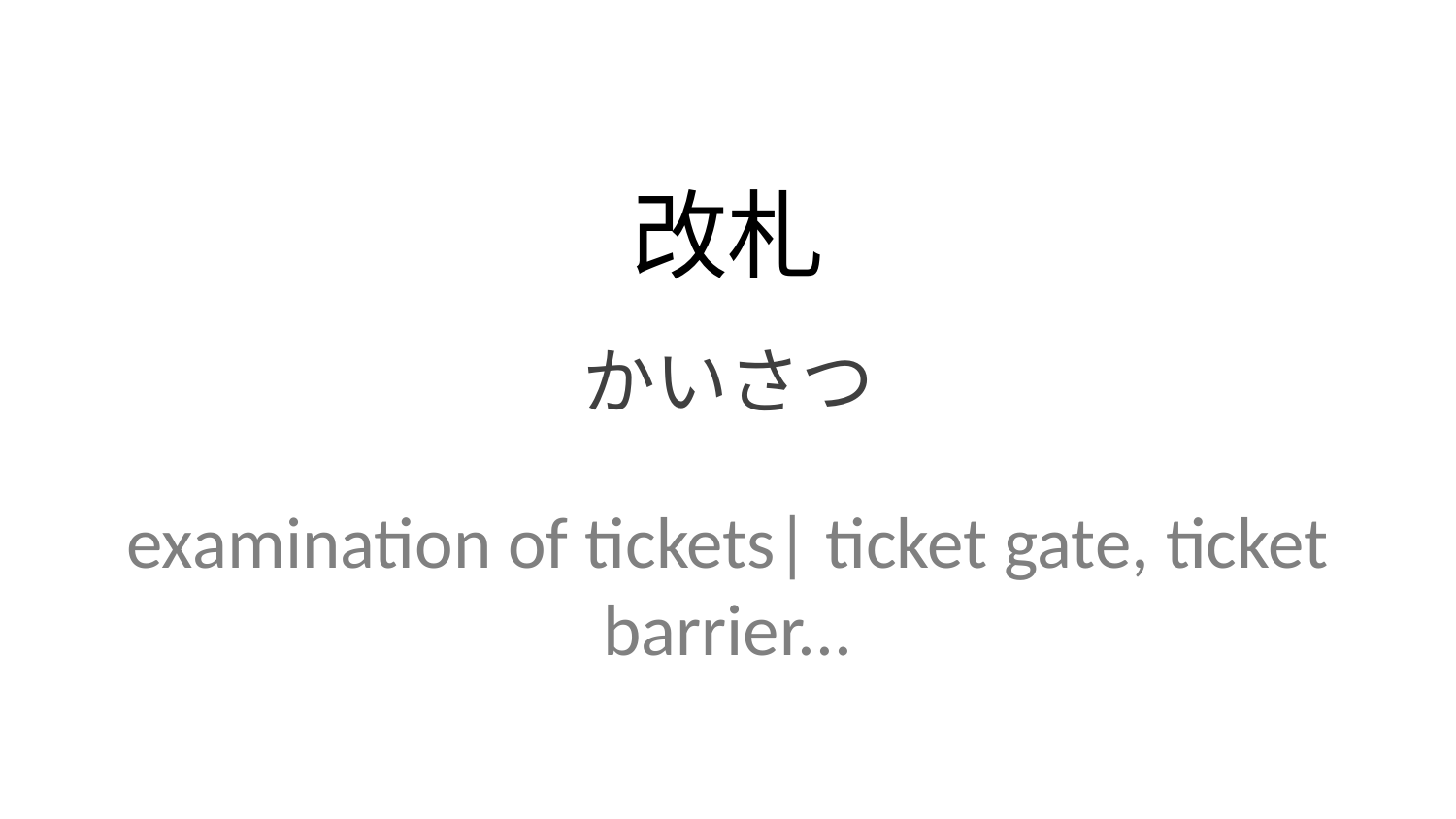

改札

かいさつ
examination of tickets| ticket gate, ticket barrier...